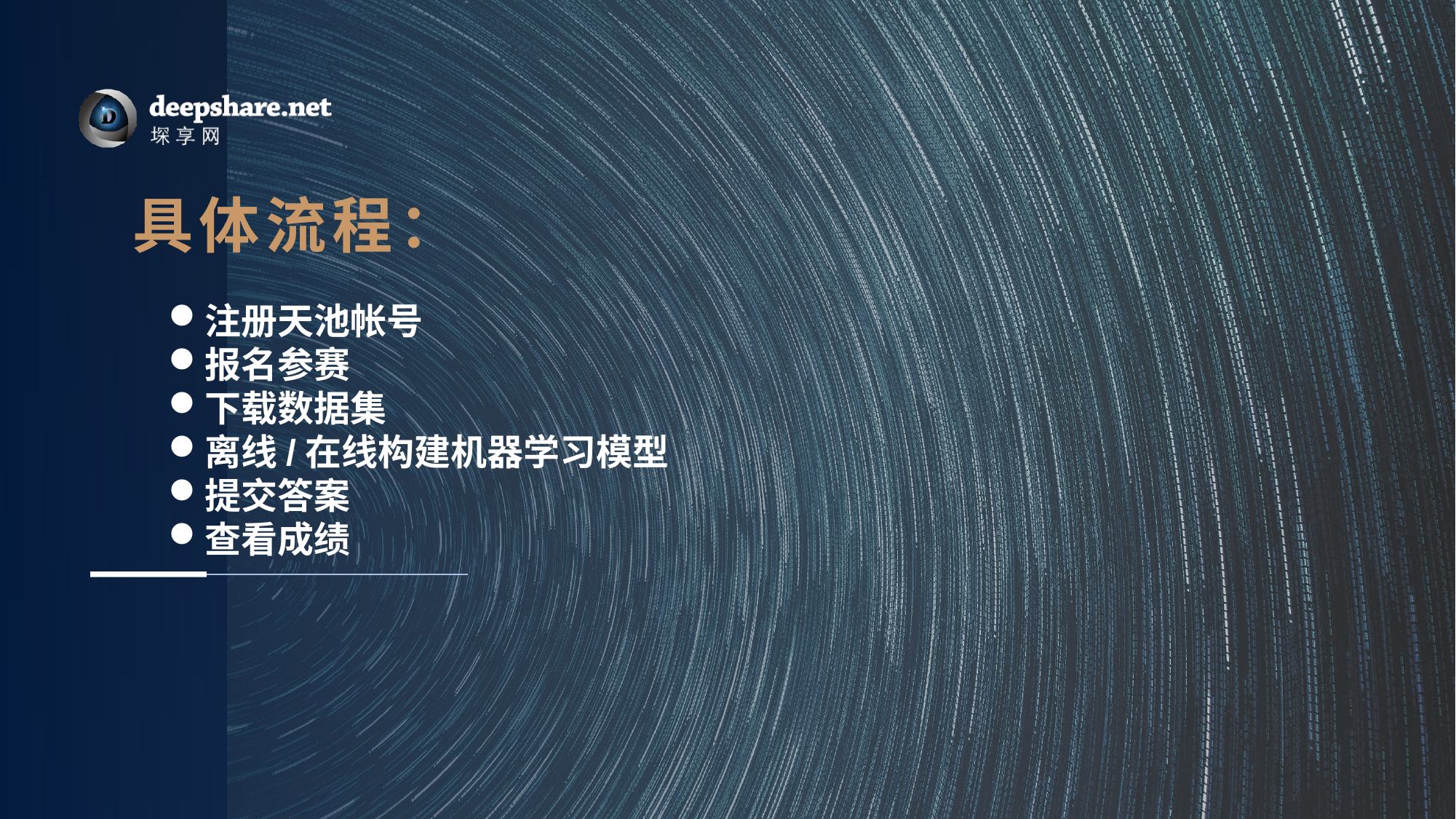

# 具体流程：
注册天池帐号
报名参赛
下载数据集
离线/在线构建机器学习模型
提交答案
查看成绩